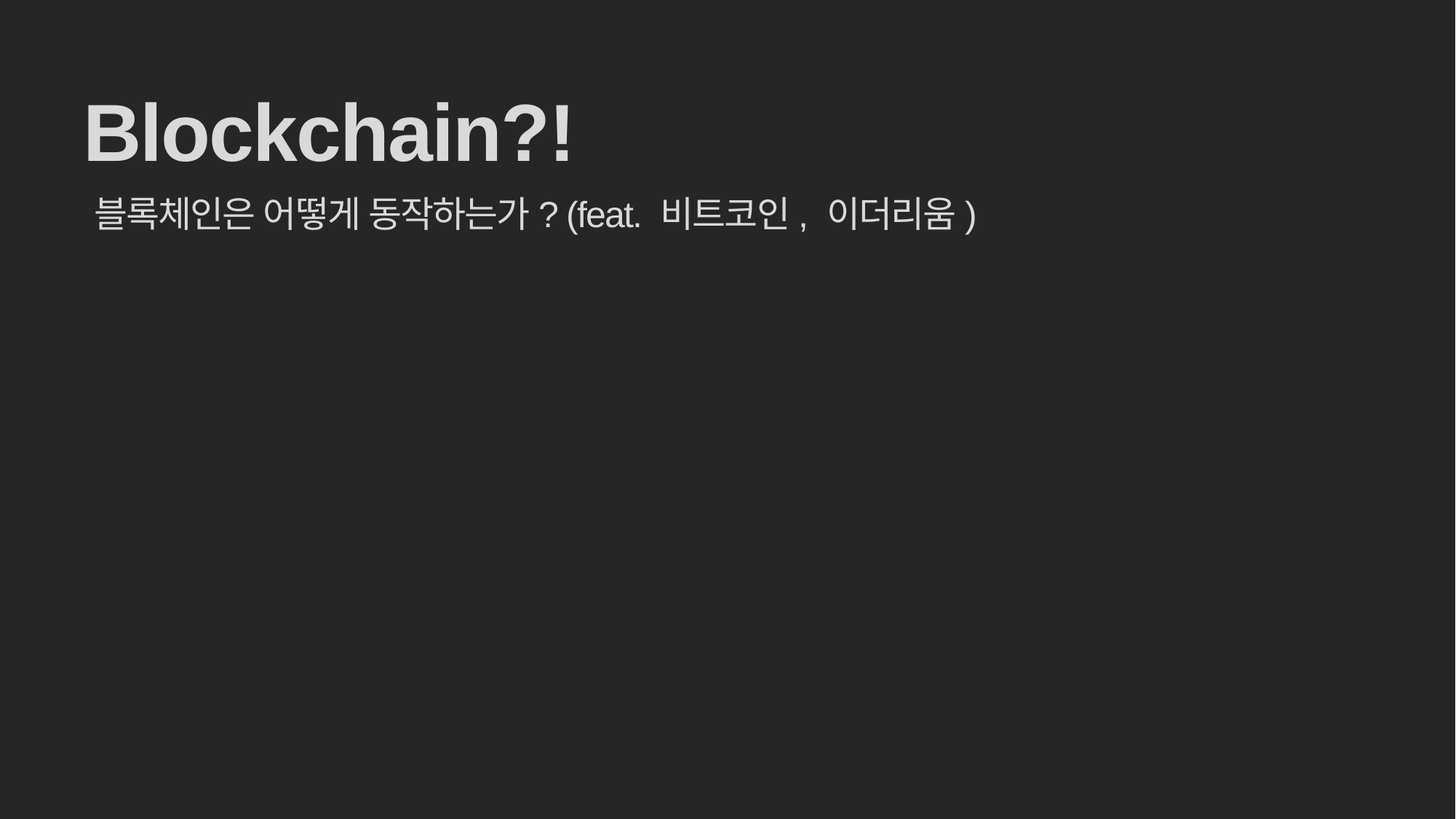

# Blockchain?!
블록체인은 어떻게 동작하는가? (feat. 비트코인, 이더리움)